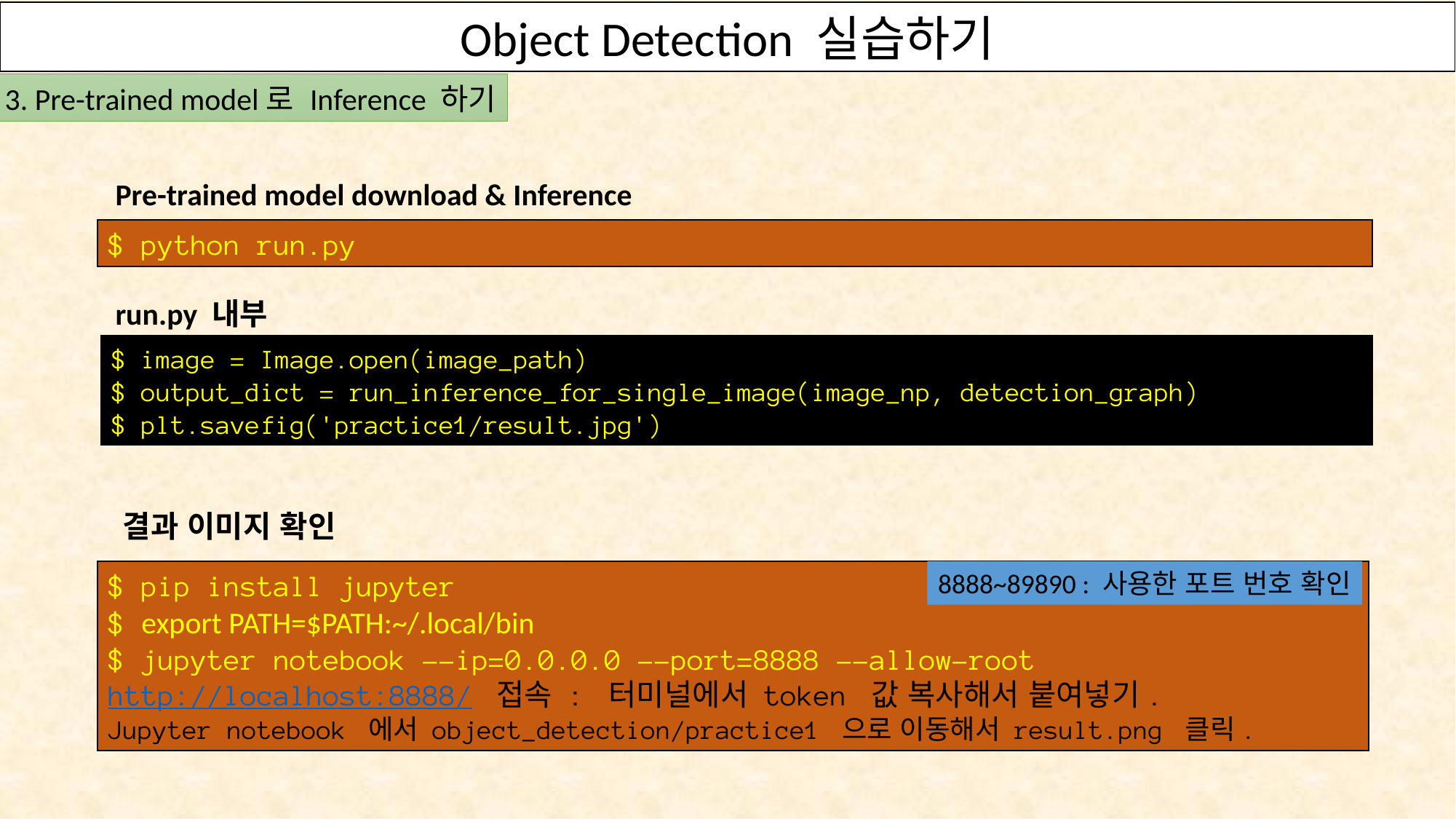

Object Detection 실습하기
OpenVINO의 Deep Learning Toolkit을 사용하여 S/W 구현하기
3. Pre-trained model로 Inference 하기
 Pre-trained model download & Inference
$ python run.py
 run.py 내부
$ image = Image.open(image_path)
$ output_dict = run_inference_for_single_image(image_np, detection_graph)
$ plt.savefig('practice1/result.jpg')
 결과 이미지 확인
$ pip install jupyter
$ export PATH=$PATH:~/.local/bin
$ jupyter notebook --ip=0.0.0.0 --port=8888 --allow-root
http://localhost:8888/ 접속 : 터미널에서 token 값 복사해서 붙여넣기.
Jupyter notebook 에서 object_detection/practice1 으로 이동해서 result.png 클릭.
8888~89890 : 사용한 포트 번호 확인